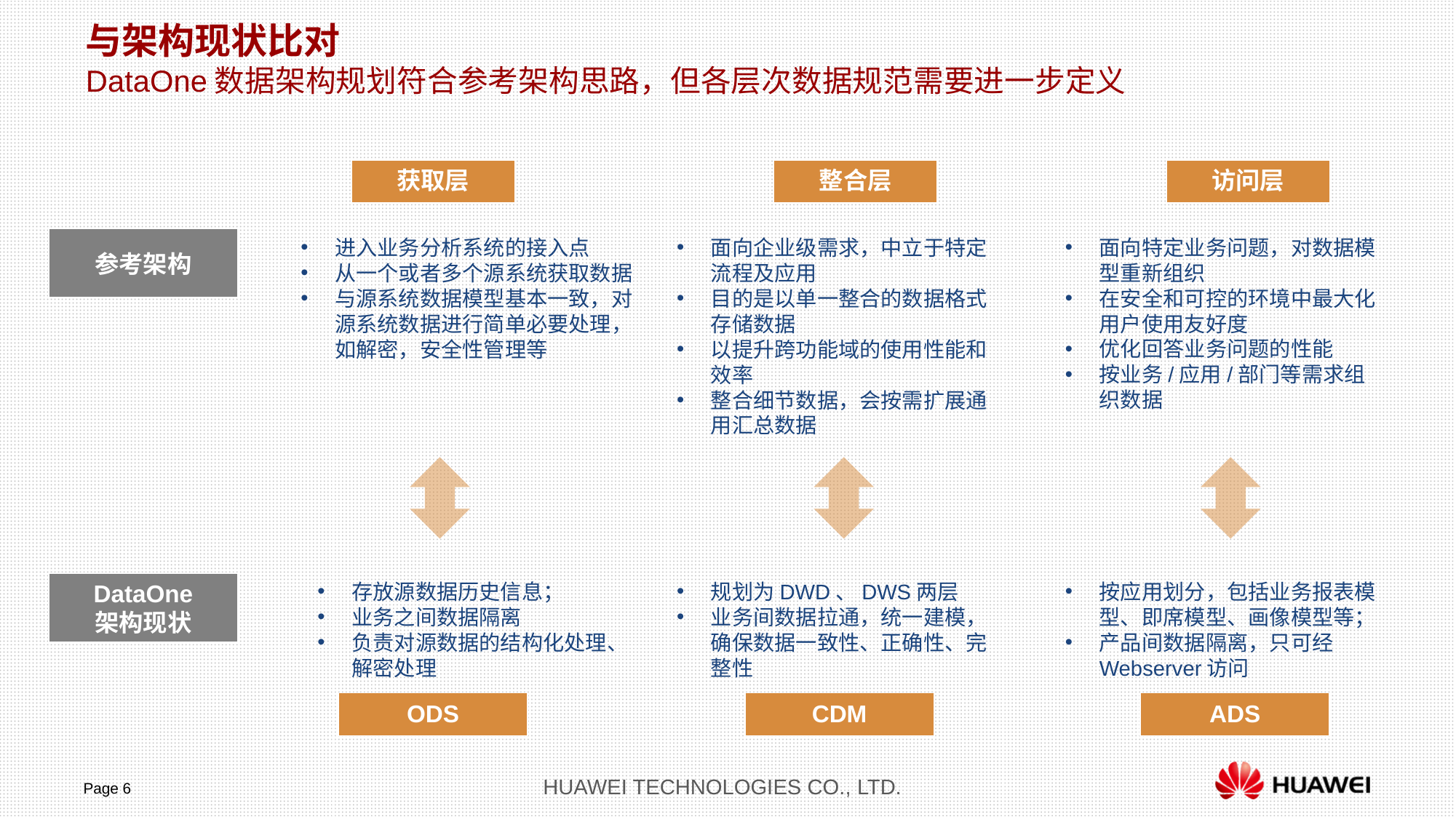

# 与架构现状比对 DataOne数据架构规划符合参考架构思路，但各层次数据规范需要进一步定义
获取层
整合层
访问层
参考架构
进入业务分析系统的接入点
从一个或者多个源系统获取数据
与源系统数据模型基本一致，对源系统数据进行简单必要处理，如解密，安全性管理等
面向企业级需求，中立于特定流程及应用
目的是以单一整合的数据格式存储数据
以提升跨功能域的使用性能和效率
整合细节数据，会按需扩展通用汇总数据
面向特定业务问题，对数据模型重新组织
在安全和可控的环境中最大化用户使用友好度
优化回答业务问题的性能
按业务/应用/部门等需求组织数据

按应用划分，包括业务报表模型、即席模型、画像模型等；
产品间数据隔离，只可经Webserver访问
DataOne
架构现状
存放源数据历史信息；
业务之间数据隔离
负责对源数据的结构化处理、解密处理
规划为DWD、DWS两层
业务间数据拉通，统一建模，确保数据一致性、正确性、完整性
ODS
CDM
ADS